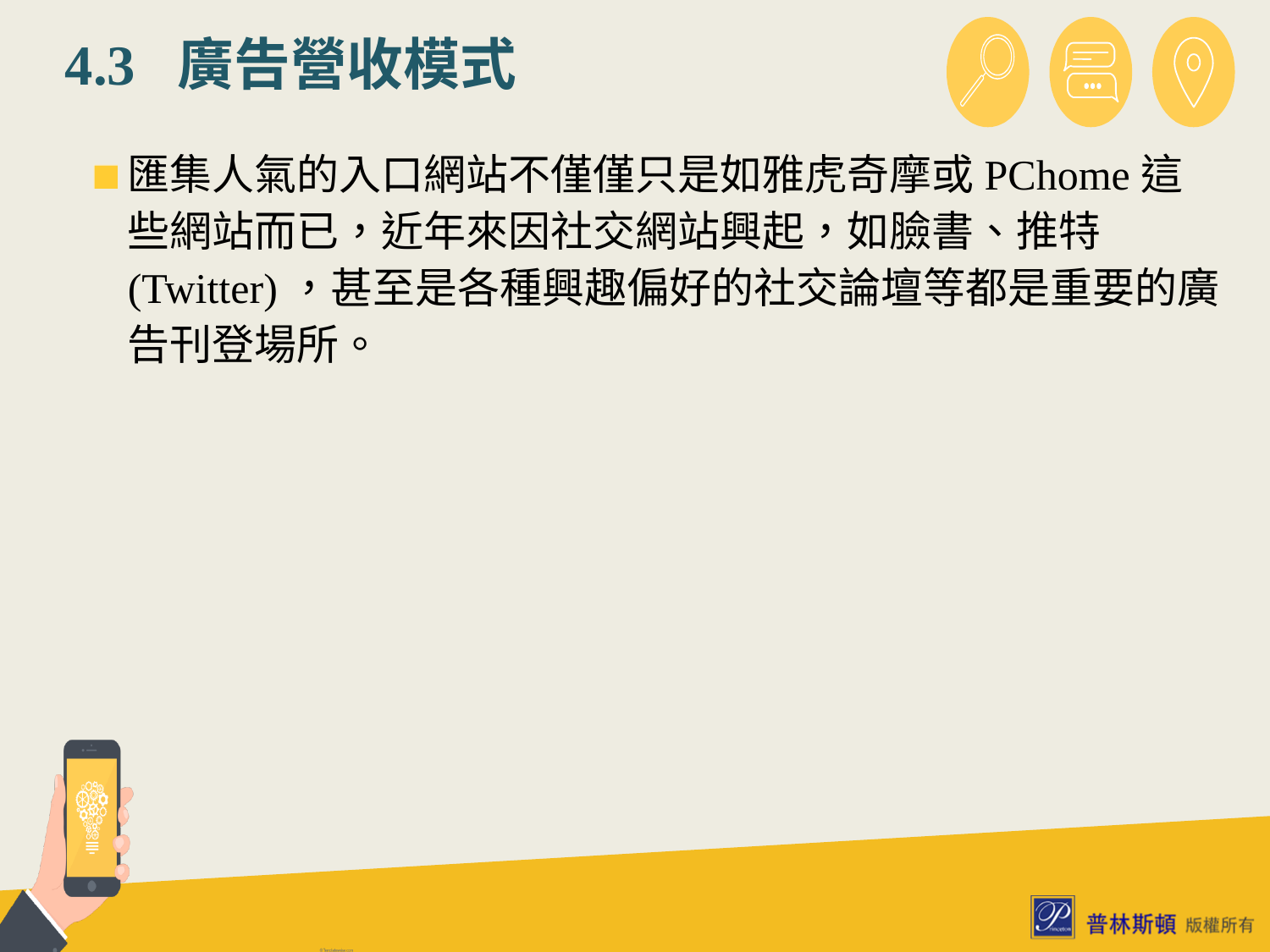

# 4.3  廣告營收模式
匯集人氣的入口網站不僅僅只是如雅虎奇摩或PChome這些網站而已，近年來因社交網站興起，如臉書、推特 (Twitter)，甚至是各種興趣偏好的社交論壇等都是重要的廣告刊登場所。